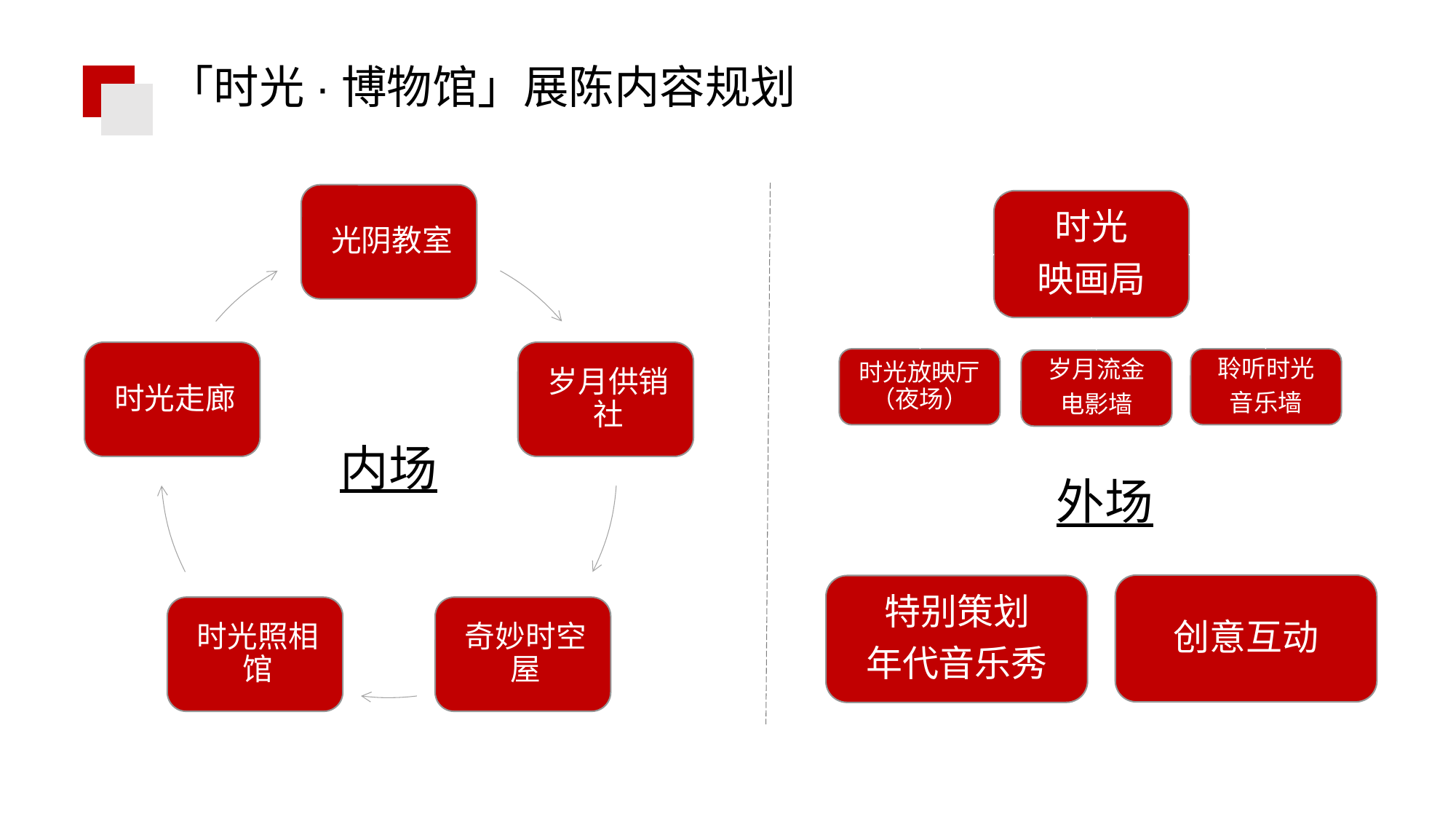

「时光·博物馆」展陈内容规划

光阴教室
岁月供销社
奇妙时空屋
时光照相馆
时光走廊

时光
映画局

时光放映厅（夜场）

聆听时光
音乐墙

岁月流金
电影墙
内场
外场

创意互动

特别策划
年代音乐秀